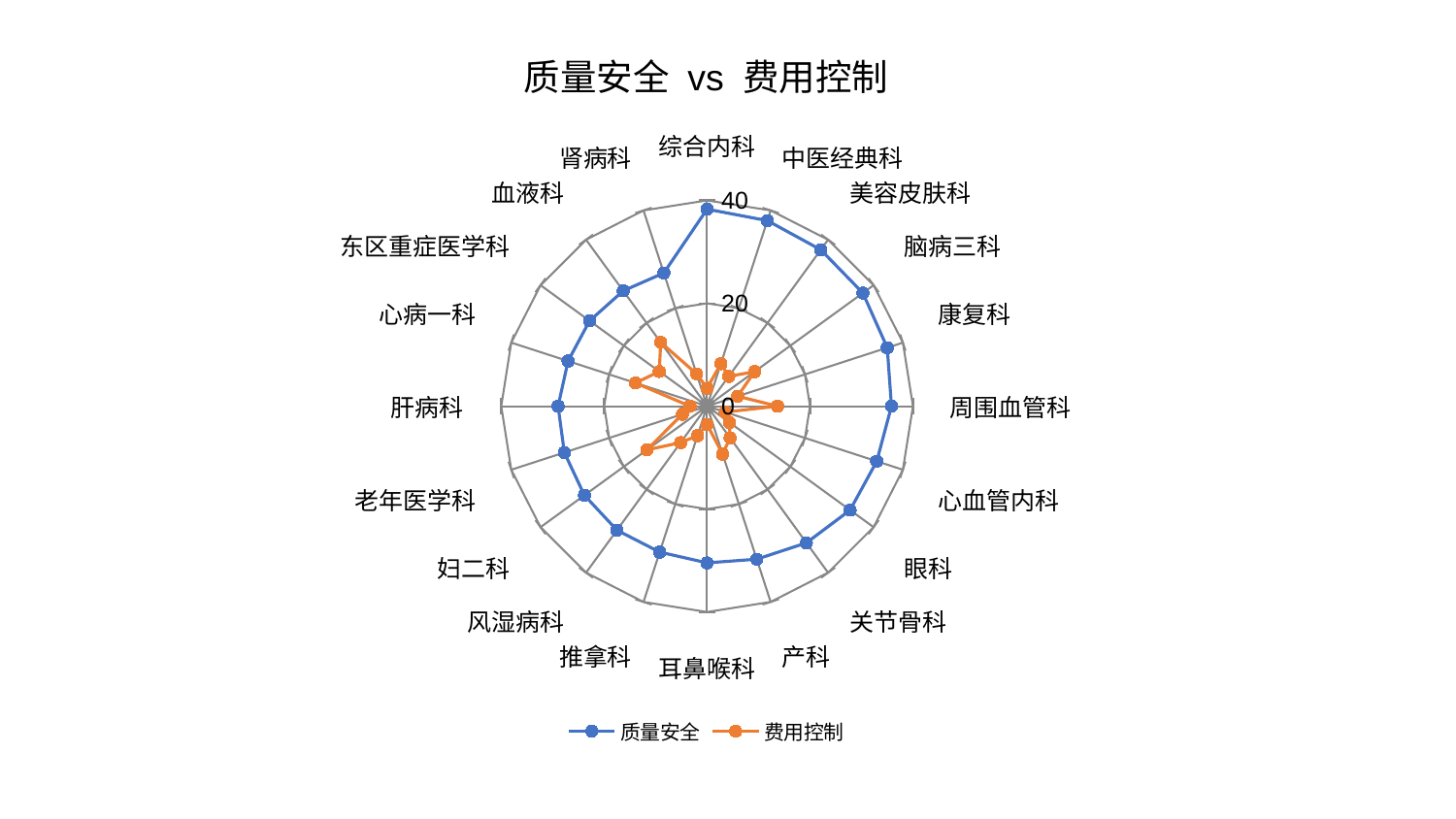

### Chart: 质量安全 vs 费用控制

| Category | 质量安全 | 费用控制 |
|---|---|---|
| 综合内科 | 38.288539003197016 | 3.499433740689792 |
| 中医经典科 | 37.92097283912402 | 8.69393733948702 |
| 美容皮肤科 | 37.57900587672192 | 7.162510902577042 |
| 脑病三科 | 37.42449878852951 | 11.43342949252453 |
| 康复科 | 36.81031943929243 | 6.243208242765412 |
| 周围血管科 | 35.82585229186499 | 13.688496303672753 |
| 心血管内科 | 34.65952066262175 | 3.730971666493434 |
| 眼科 | 34.35533579896425 | 5.3674065935845965 |
| 关节骨科 | 32.83847181426391 | 7.6145196896804475 |
| 产科 | 31.274154474836063 | 9.794328520663568 |
| 耳鼻喉科 | 30.450635138739006 | 3.553263172211312 |
| 推拿科 | 29.81855508191895 | 6.0230358126525685 |
| 风湿病科 | 29.789536157828707 | 8.751999322375006 |
| 妇二科 | 29.460469209837225 | 14.460718553893134 |
| 老年医学科 | 29.166771796957818 | 5.0532130205026515 |
| 肝病科 | 28.9514080647749 | 3.3124893885589284 |
| 心病一科 | 28.402885380587197 | 14.630723067270617 |
| 东区重症医学科 | 28.221219800068873 | 11.493249657512687 |
| 血液科 | 27.720570989287193 | 15.335376498655872 |
| 肾病科 | 27.217919764489466 | 6.607783130432824 |
7